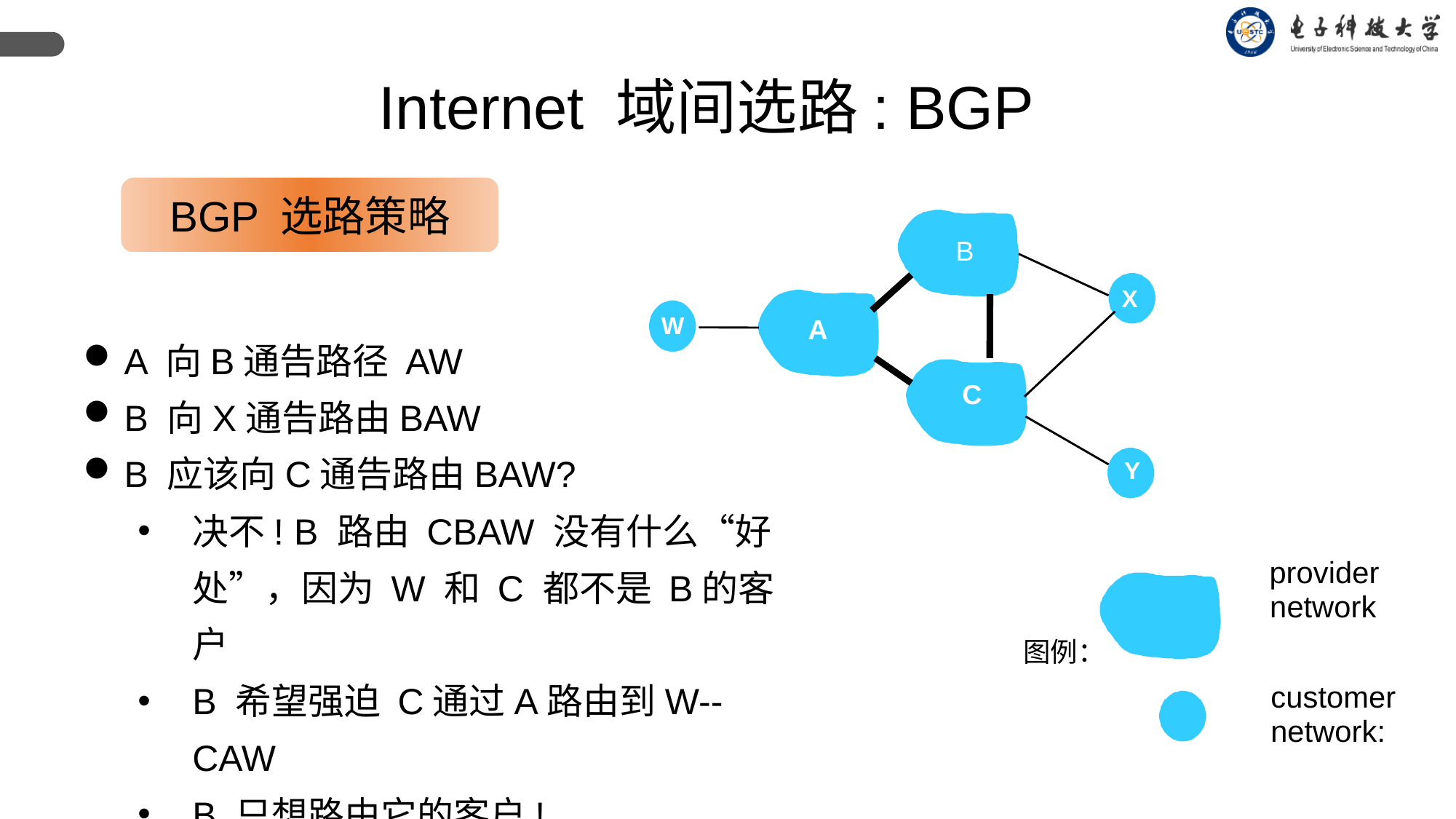

Internet 域间选路: BGP
BGP 选路策略

B

X

W

A

C

Y
A 向B通告路径 AW
B 向X通告路由BAW
B 应该向C通告路由BAW?
决不! B 路由 CBAW 没有什么“好处”，因为 W 和 C 都不是 B的客户
B 希望强迫 C通过A路由到W--CAW
B 只想路由它的客户!

provider

network
图例：
customer

network: